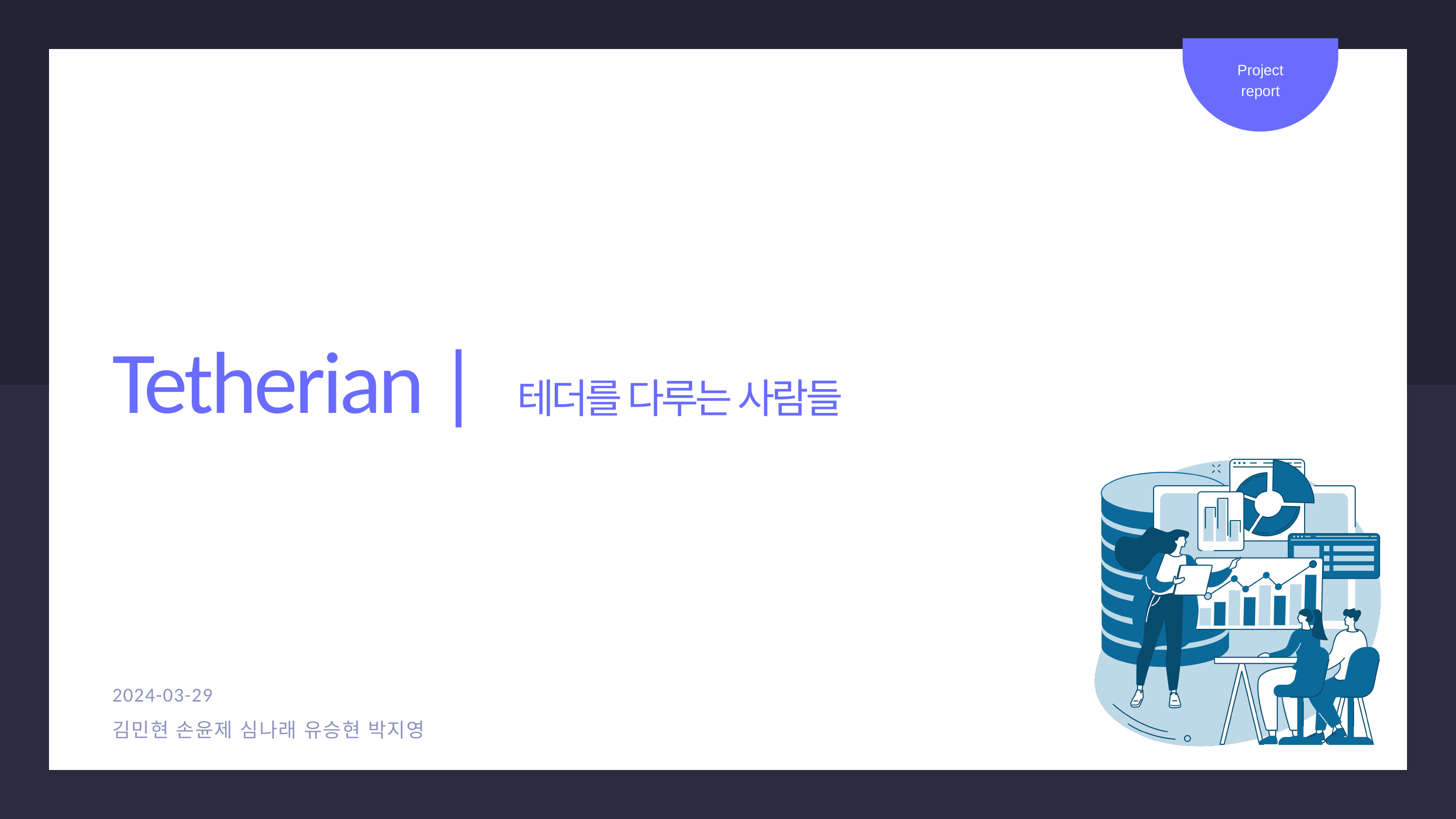

Project
report
Tetherian | 테더를 다루는 사람들

2024-03-29
김민현 손윤제 심나래 유승현 박지영